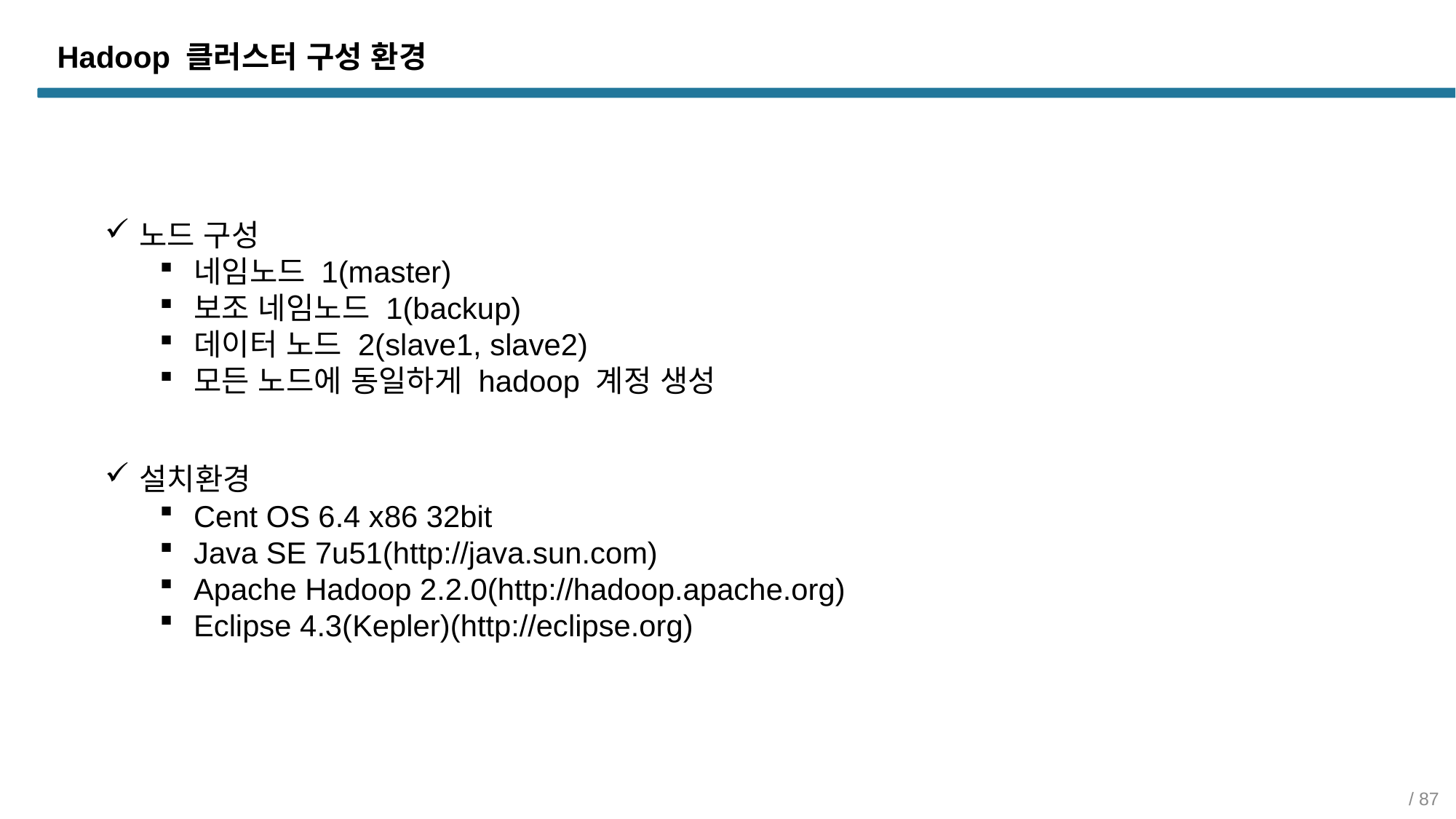

# Hadoop 클러스터 구성 환경
노드 구성
네임노드 1(master)
보조 네임노드 1(backup)
데이터 노드 2(slave1, slave2)
모든 노드에 동일하게 hadoop 계정 생성
설치환경
Cent OS 6.4 x86 32bit
Java SE 7u51(http://java.sun.com)
Apache Hadoop 2.2.0(http://hadoop.apache.org)
Eclipse 4.3(Kepler)(http://eclipse.org)
/ 87